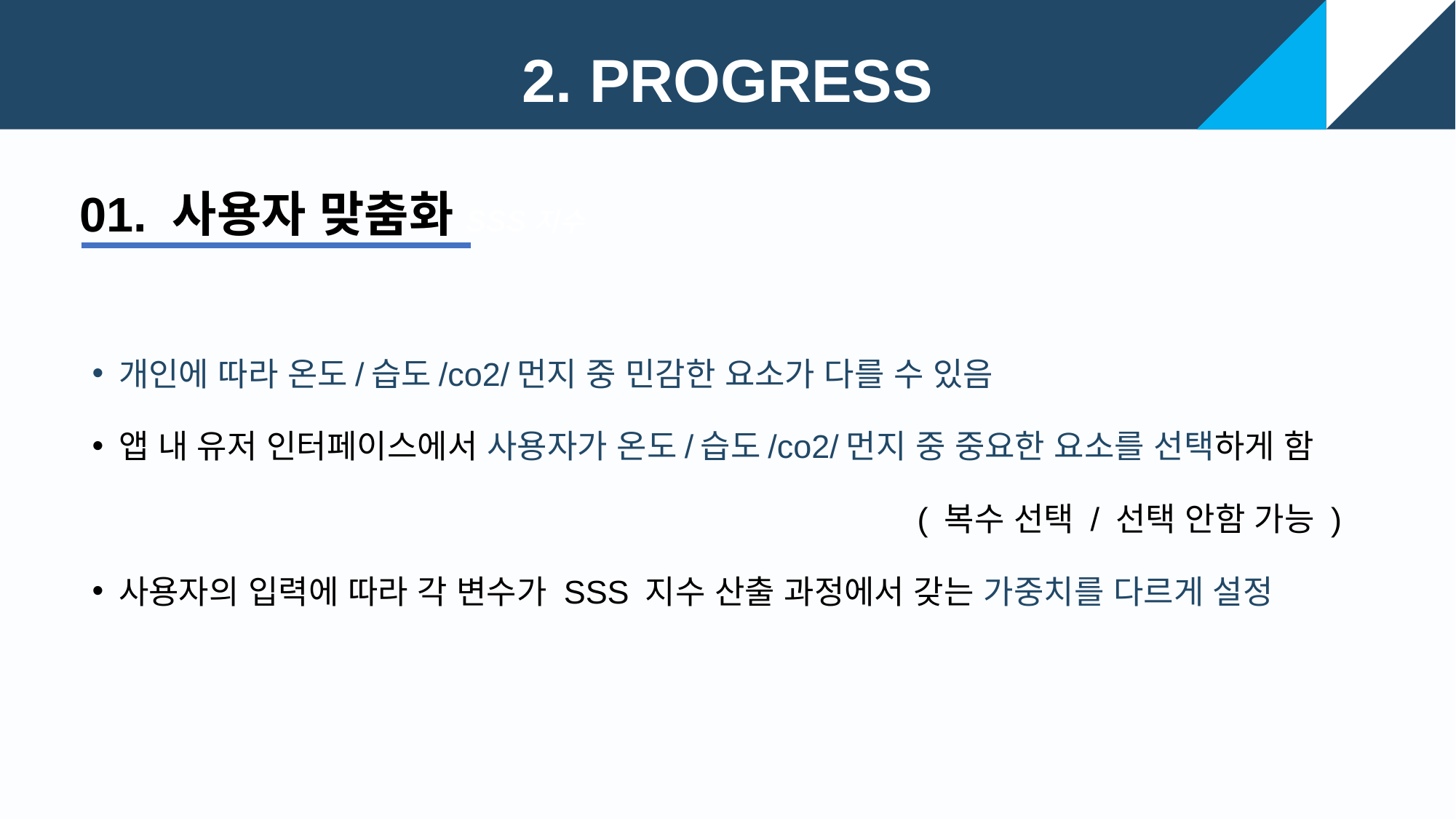

2.PROGRESS
2. PROGRESS

 KU 2020 스마트 캠퍼스 데이터톤
01. 사용자 맞춤화SSS지수
개인에 따라 온도/습도/co2/먼지 중 민감한 요소가 다를 수 있음
앱 내 유저 인터페이스에서 사용자가 온도/습도/co2/먼지 중 중요한 요소를 선택하게 함
( 복수 선택 / 선택 안함 가능 )
사용자의 입력에 따라 각 변수가 SSS 지수 산출 과정에서 갖는 가중치를 다르게 설정